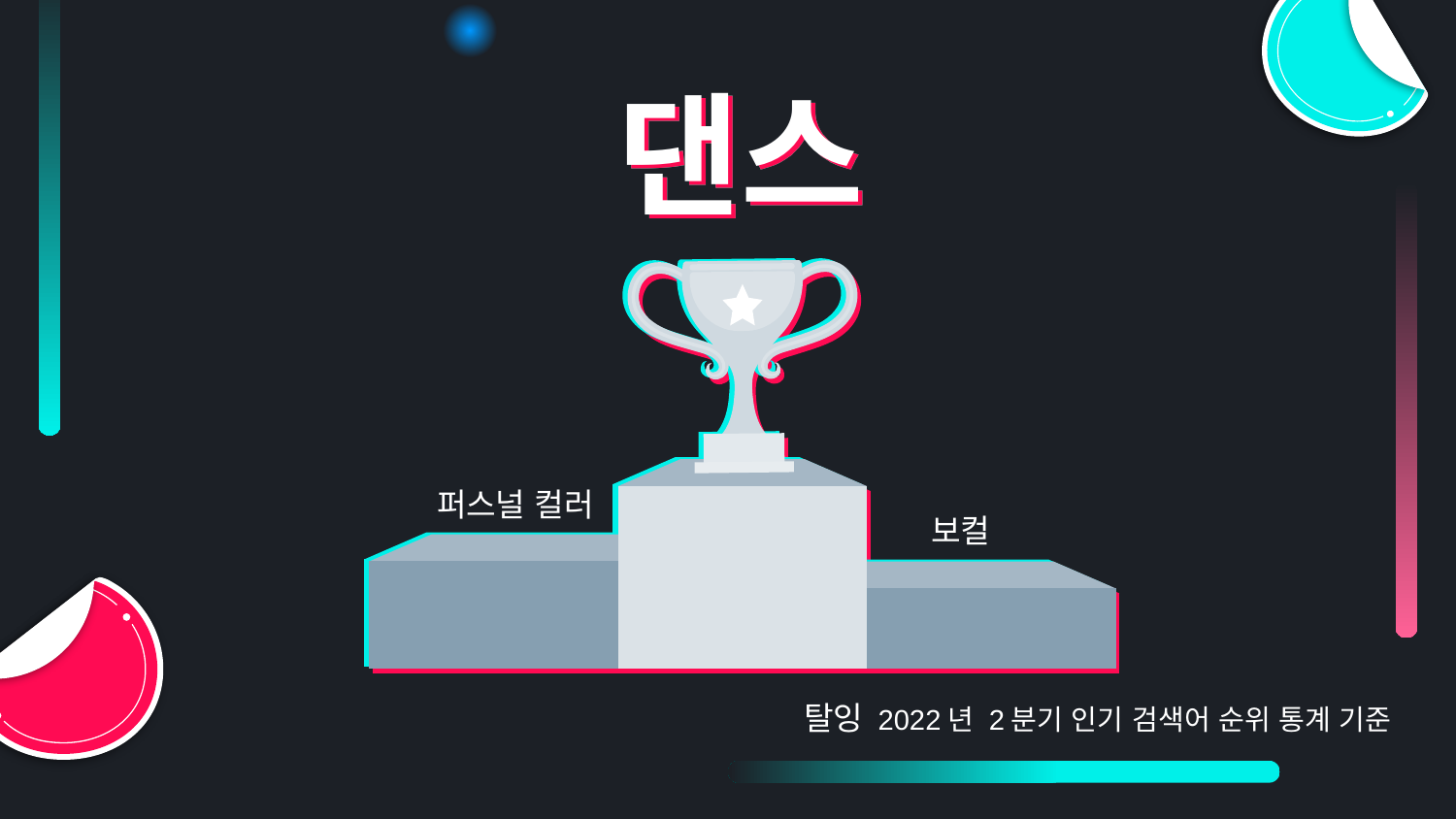

# 댄스

퍼스널 컬러
보컬
탈잉 2022년 2분기 인기 검색어 순위 통계 기준